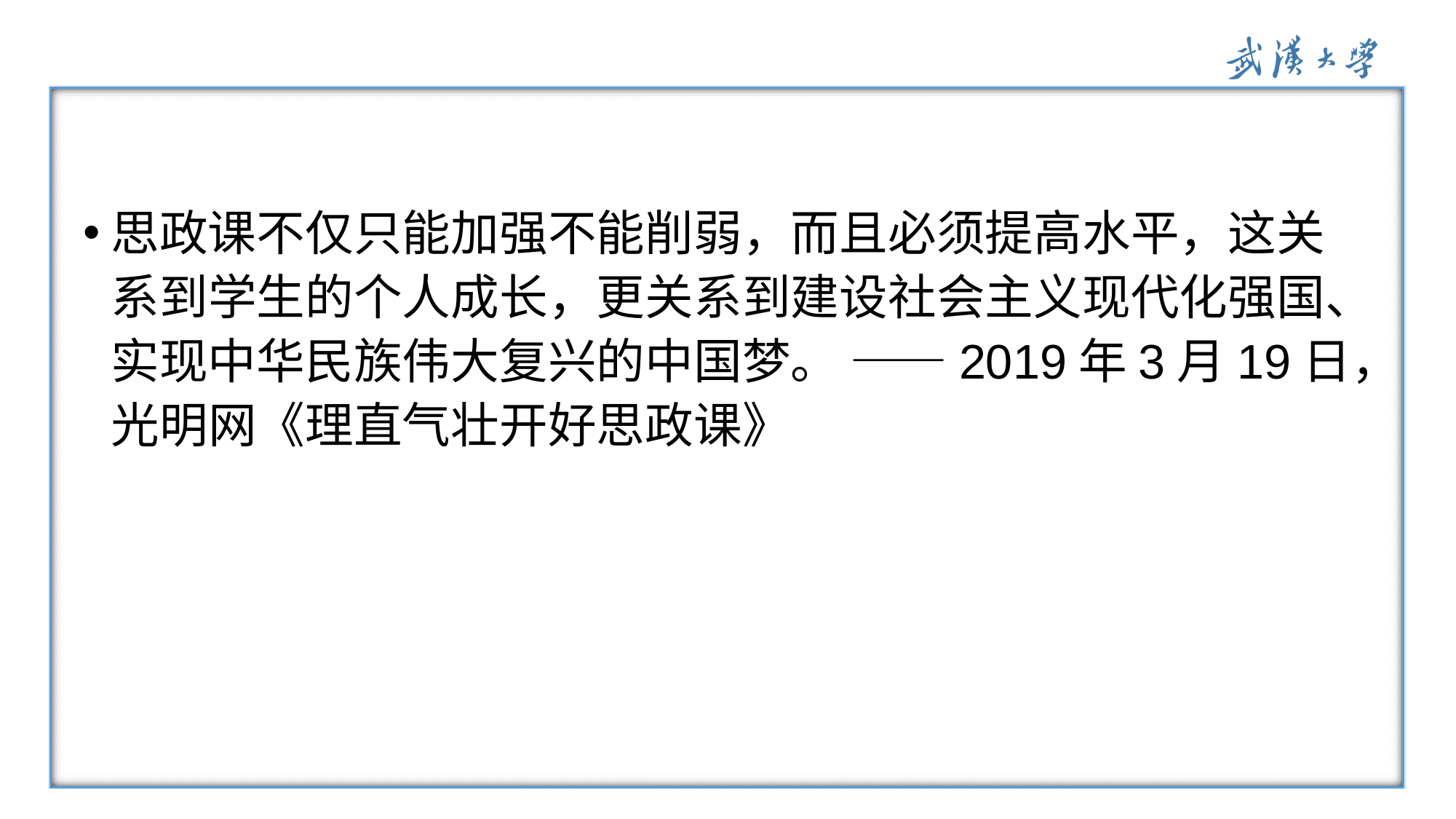

思政课不仅只能加强不能削弱，而且必须提高水平，这关系到学生的个人成长，更关系到建设社会主义现代化强国、实现中华民族伟大复兴的中国梦。 ——2019年3月19日，光明网《理直气壮开好思政课》